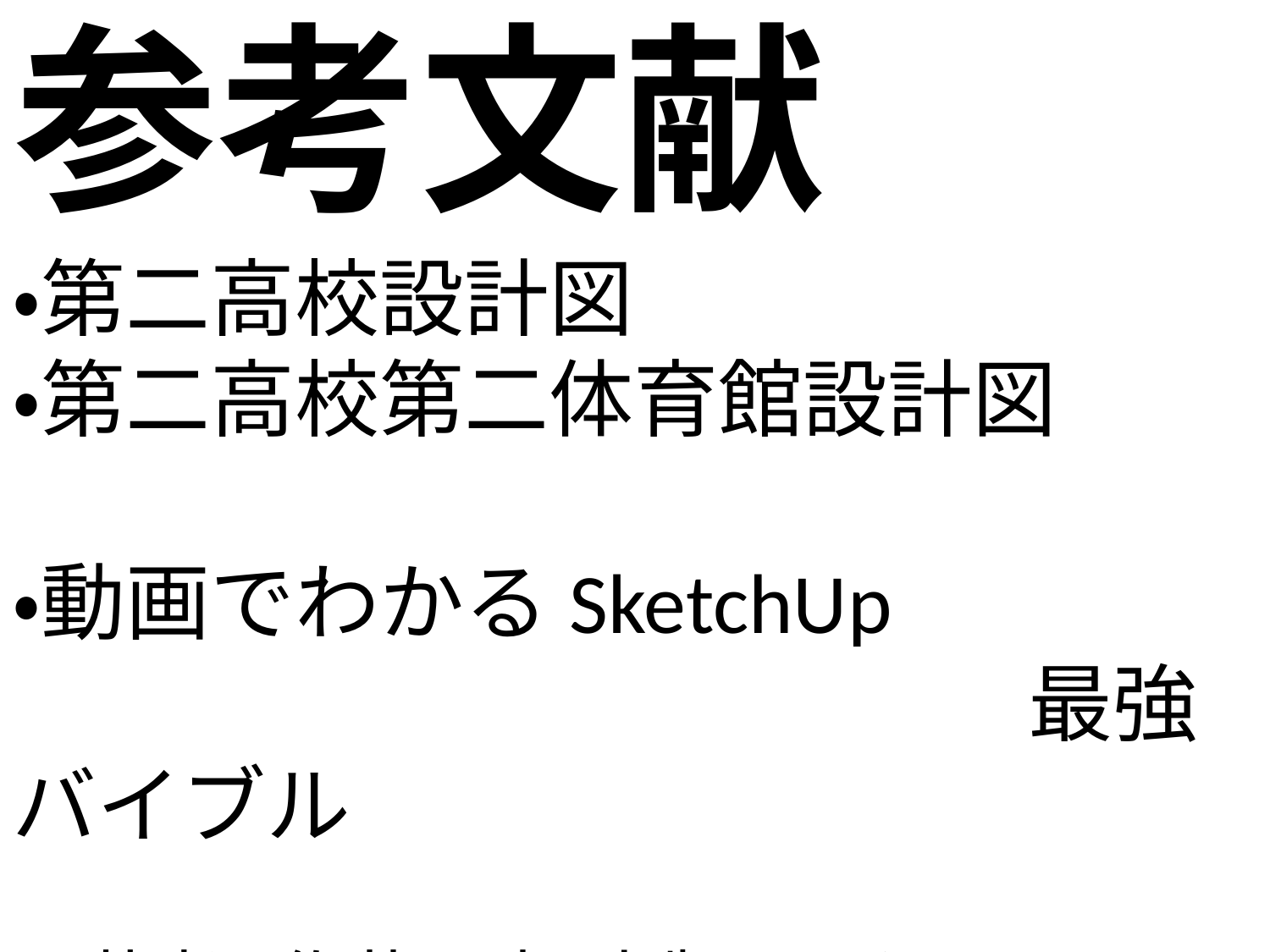

# 参考文献
・第二高校設計図
・第二高校第二体育館設計図

・動画でわかるSketchUp
								最強バイブル

　著者:佐藤正彦  出版:エクスナレッジ